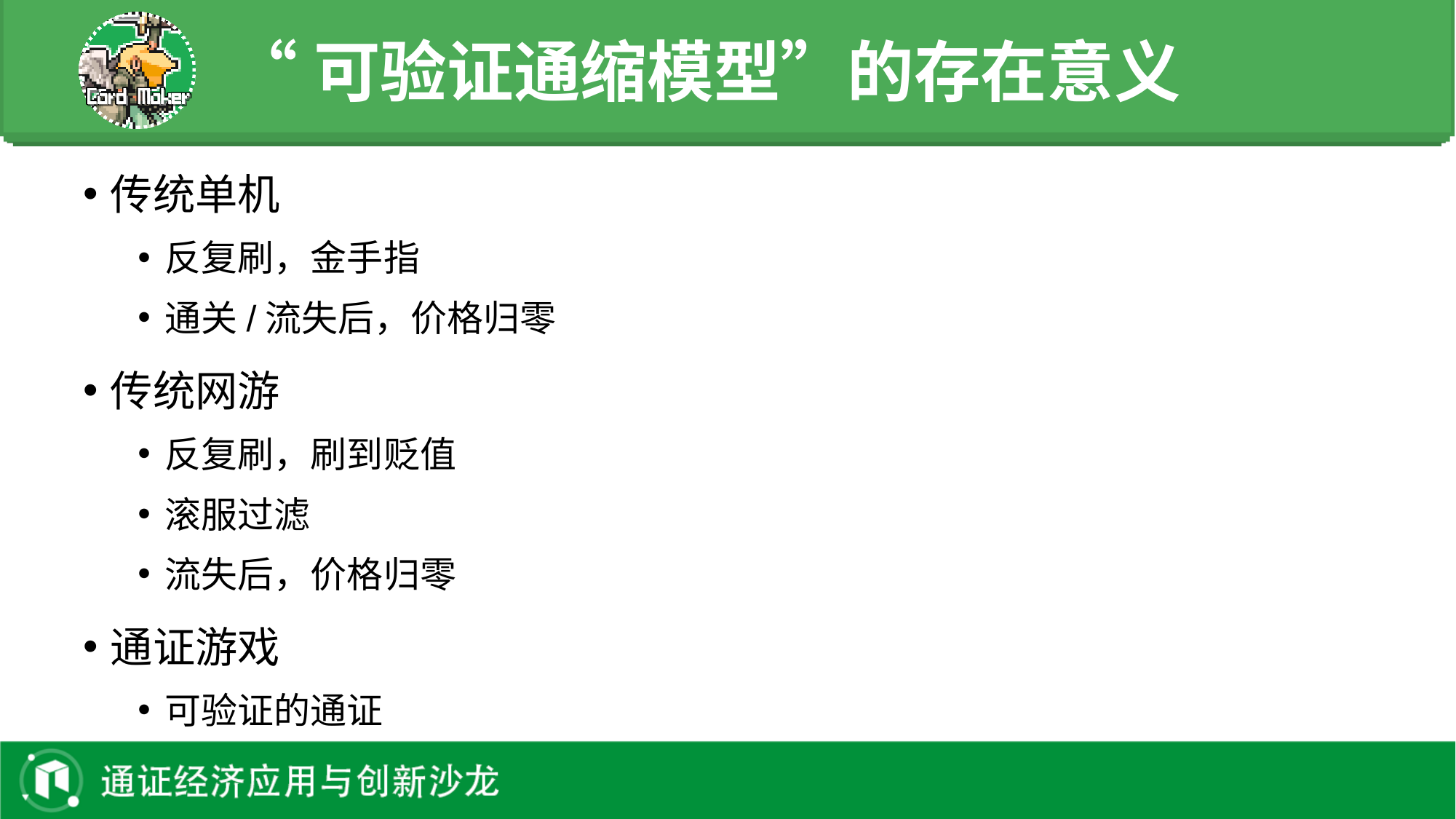

# “可验证通缩模型”的存在意义
传统单机
反复刷，金手指
通关/流失后，价格归零
传统网游
反复刷，刷到贬值
滚服过滤
流失后，价格归零
通证游戏
可验证的通证